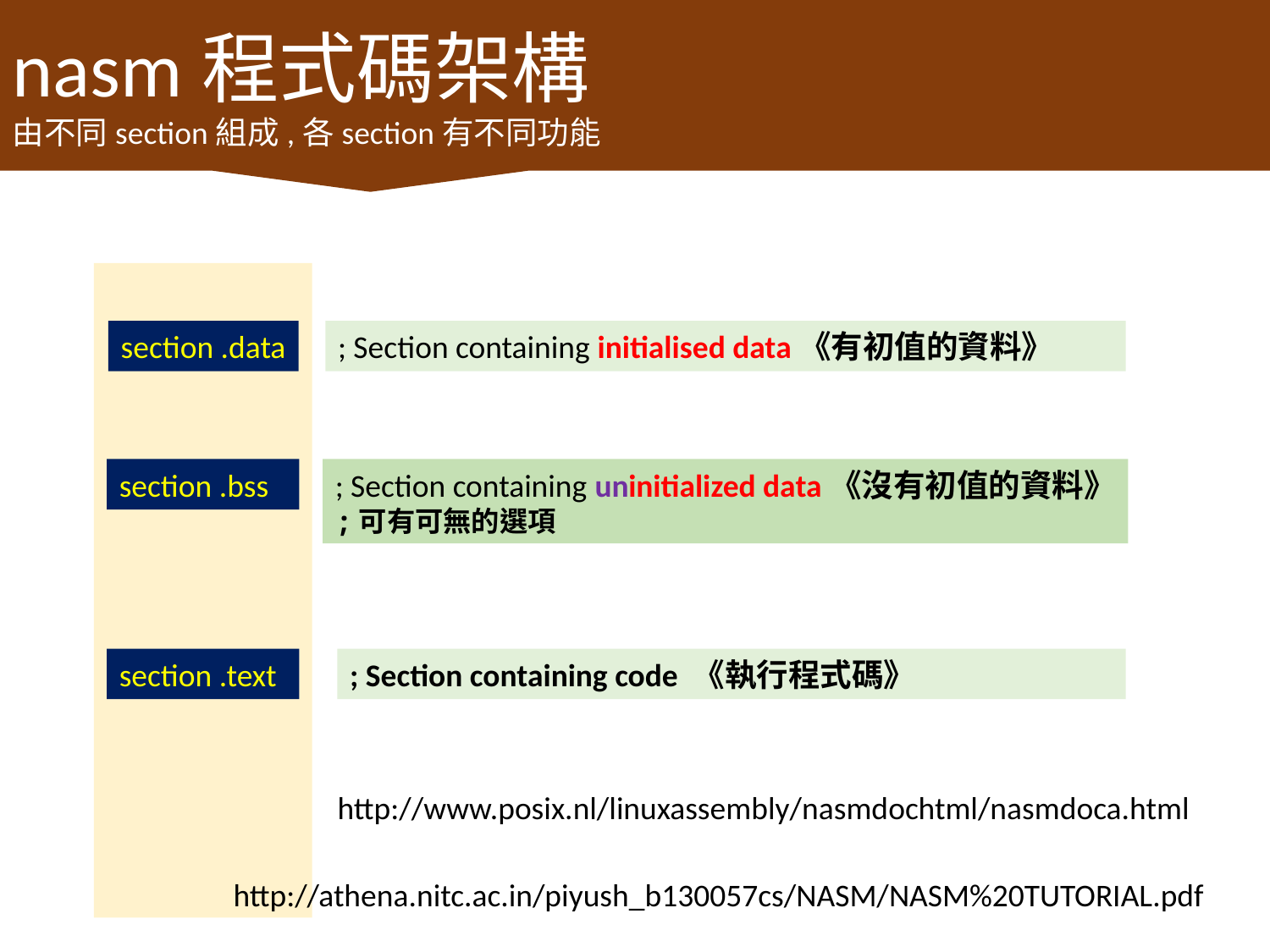

nasm程式碼架構
由不同section組成,各section有不同功能

section .data
; Section containing initialised data《有初值的資料》
section .bss
; Section containing uninitialized data《沒有初值的資料》
;可有可無的選項
section .text
; Section containing code 《執行程式碼》
http://www.posix.nl/linuxassembly/nasmdochtml/nasmdoca.html
http://athena.nitc.ac.in/piyush_b130057cs/NASM/NASM%20TUTORIAL.pdf